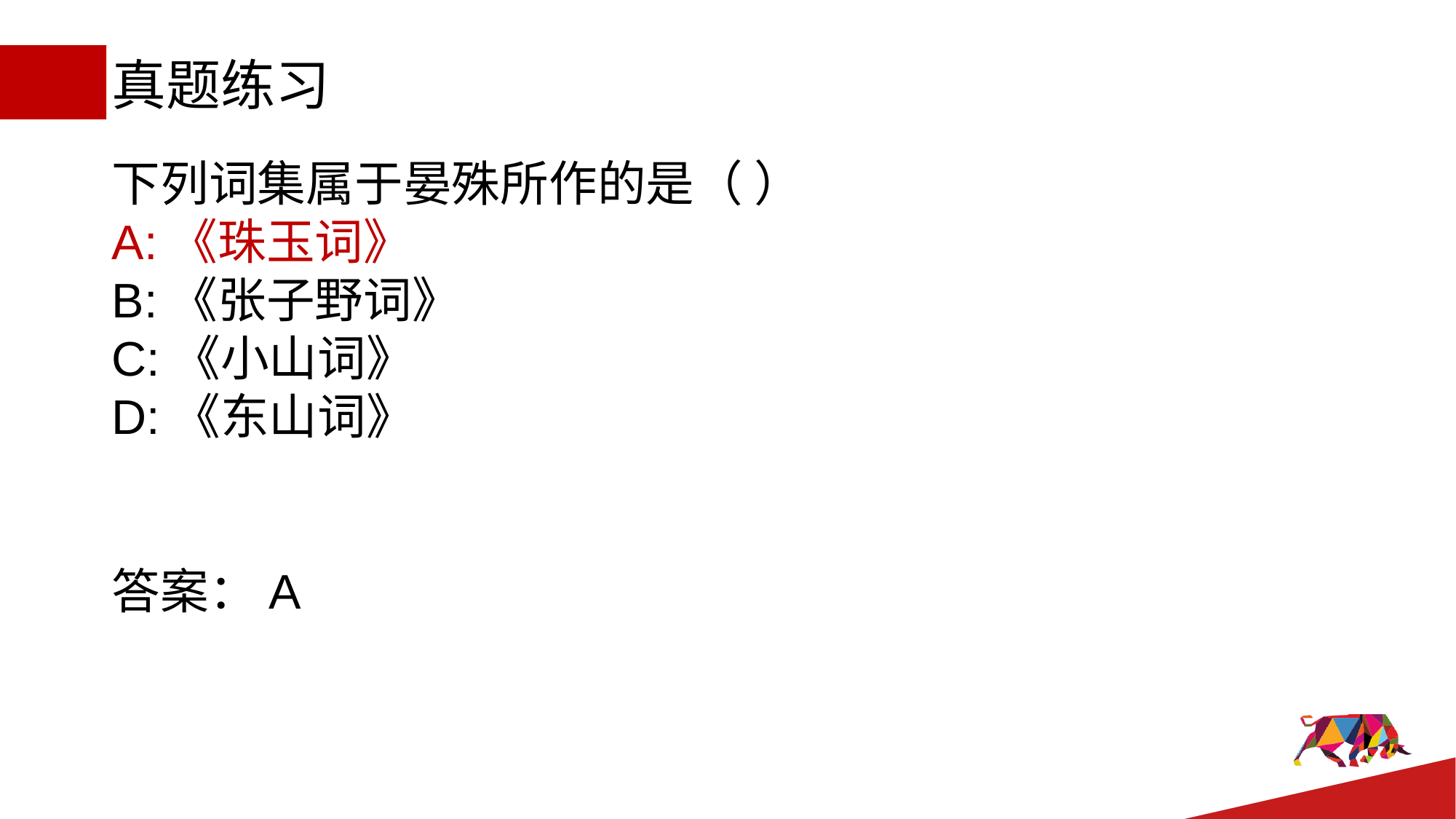

# 真题练习
下列词集属于晏殊所作的是（ ）
A:《珠玉词》
B:《张子野词》
C:《小山词》
D:《东山词》

答案：A